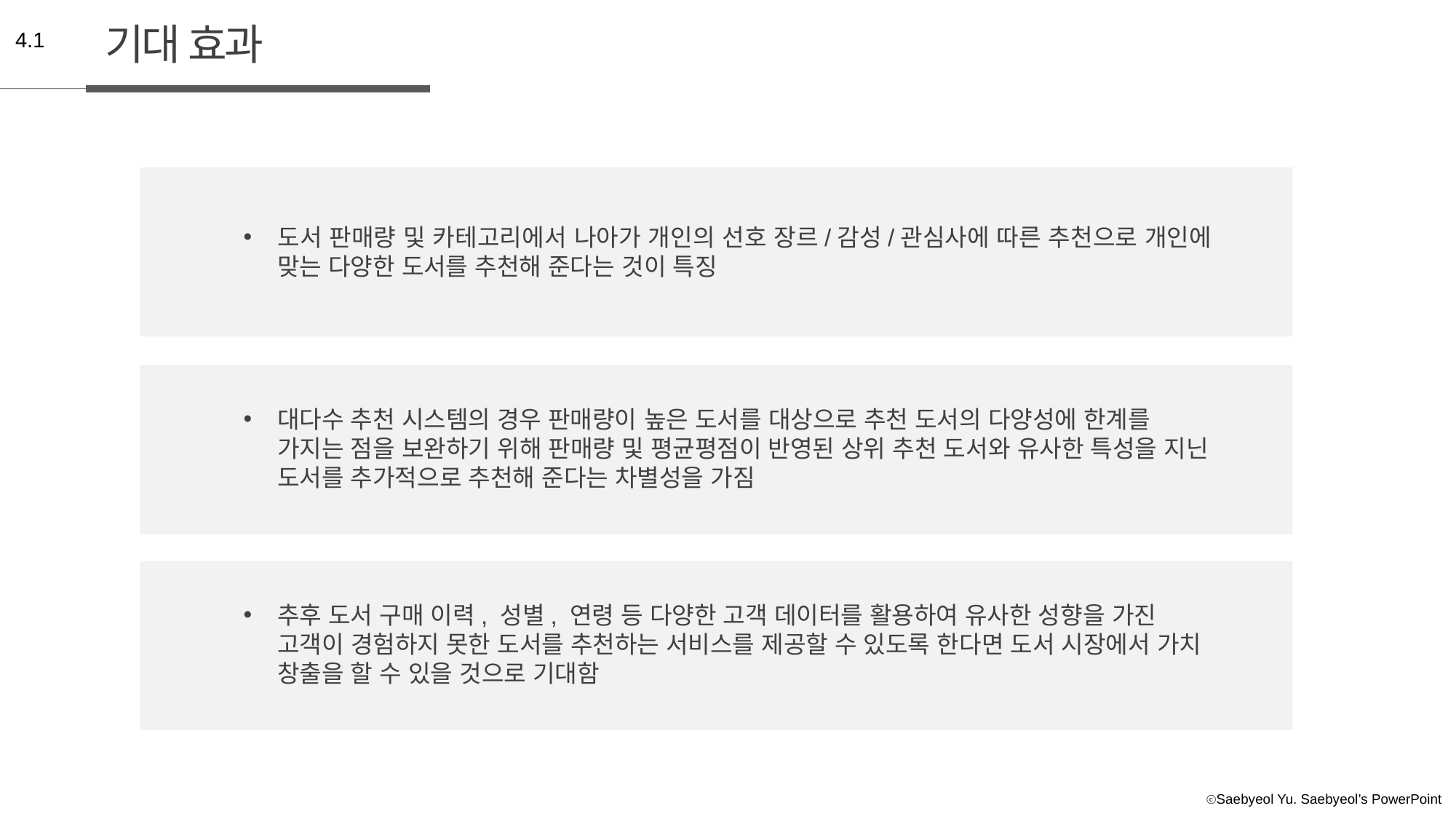

기대 효과
4.1

도서 판매량 및 카테고리에서 나아가 개인의 선호 장르/감성/관심사에 따른 추천으로 개인에 맞는 다양한 도서를 추천해 준다는 것이 특징

대다수 추천 시스템의 경우 판매량이 높은 도서를 대상으로 추천 도서의 다양성에 한계를 가지는 점을 보완하기 위해 판매량 및 평균평점이 반영된 상위 추천 도서와 유사한 특성을 지닌 도서를 추가적으로 추천해 준다는 차별성을 가짐

추후 도서 구매 이력, 성별, 연령 등 다양한 고객 데이터를 활용하여 유사한 성향을 가진 고객이 경험하지 못한 도서를 추천하는 서비스를 제공할 수 있도록 한다면 도서 시장에서 가치 창출을 할 수 있을 것으로 기대함